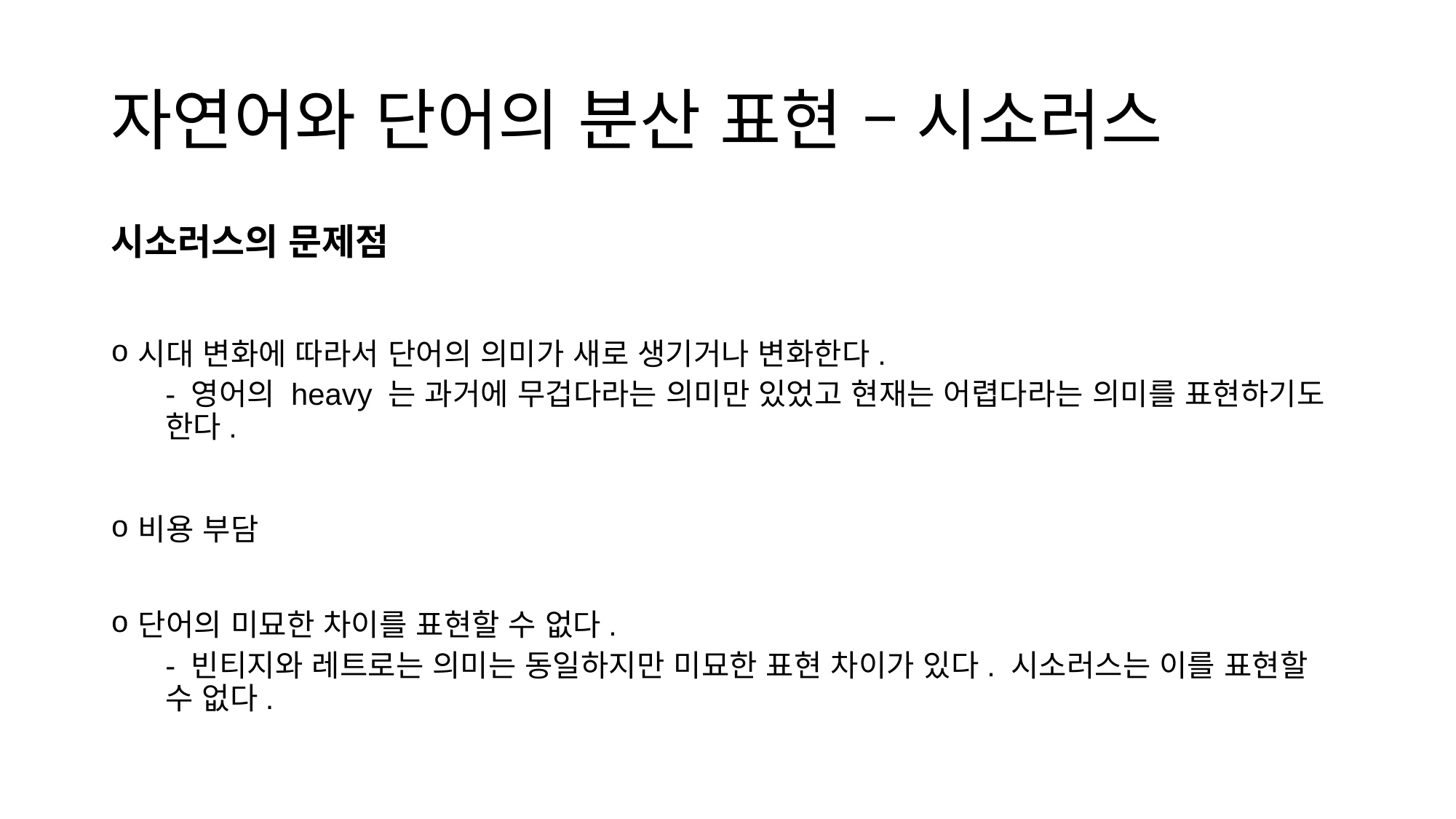

# 자연어와 단어의 분산 표현 – 시소러스
시소러스의 문제점

시대 변화에 따라서 단어의 의미가 새로 생기거나 변화한다.
- 영어의 heavy 는 과거에 무겁다라는 의미만 있었고 현재는 어렵다라는 의미를 표현하기도 한다.

비용 부담

단어의 미묘한 차이를 표현할 수 없다.
- 빈티지와 레트로는 의미는 동일하지만 미묘한 표현 차이가 있다. 시소러스는 이를 표현할 수 없다.